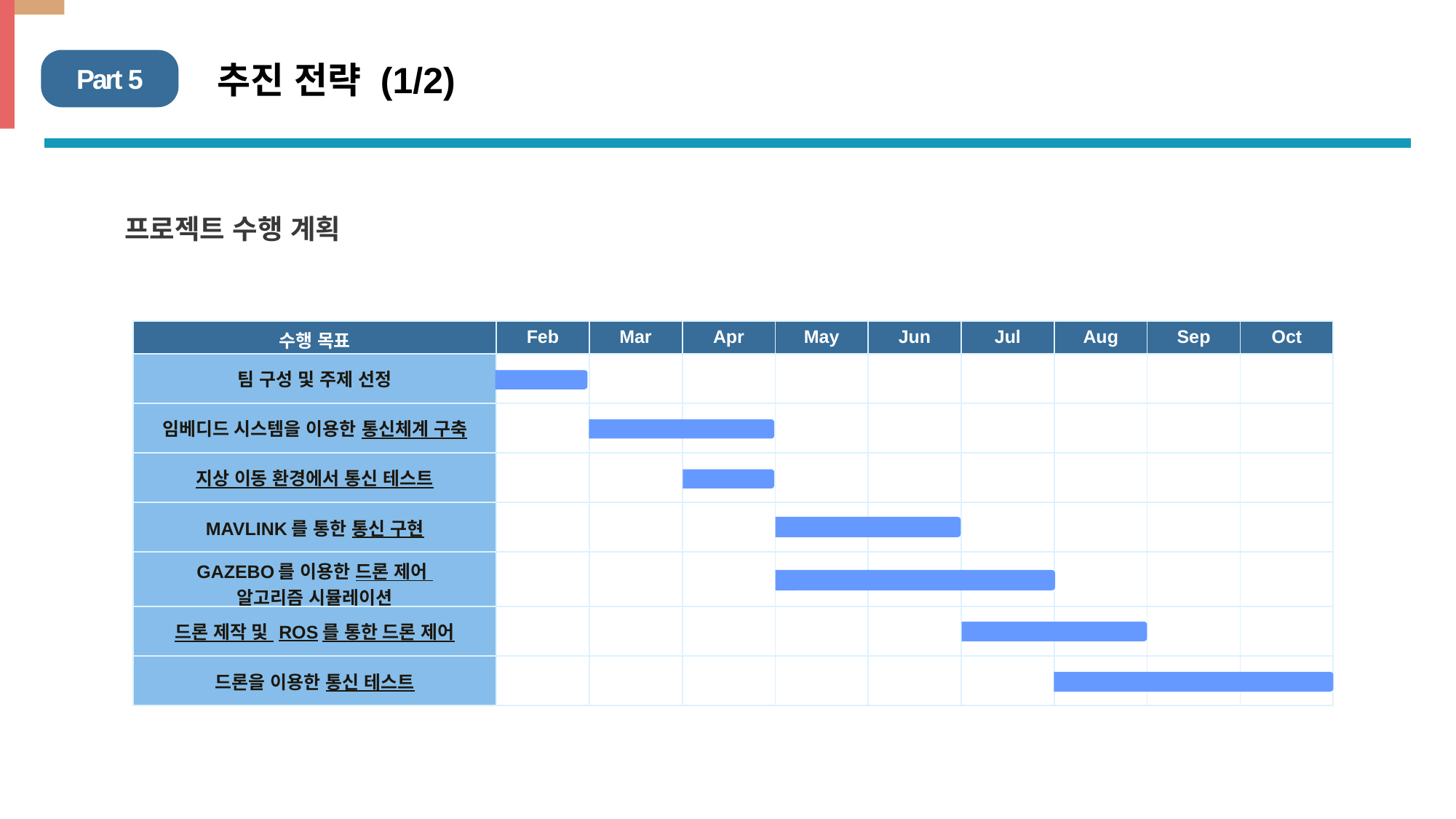

Part 5
추진 전략 (1/2)
프로젝트 수행 계획
| 수행 목표 | Feb | Mar | Apr | May | Jun | Jul | Aug | Sep | Oct |
| --- | --- | --- | --- | --- | --- | --- | --- | --- | --- |
| 팀 구성 및 주제 선정 |  |  |  |  |  |  |  |  |  |
| 임베디드 시스템을 이용한 통신체계 구축 |  |  |  |  |  |  |  |  |  |
| 지상 이동 환경에서 통신 테스트 |  |  |  |  |  |  |  |  |  |
| MAVLINK를 통한 통신 구현 |  |  |  |  |  |  |  |  |  |
| GAZEBO를 이용한 드론 제어 알고리즘 시뮬레이션 |  |  |  |  |  |  |  |  |  |
| 드론 제작 및 ROS를 통한 드론 제어 |  |  |  |  |  |  |  |  |  |
| 드론을 이용한 통신 테스트 |  |  |  |  |  |  |  |  |  |